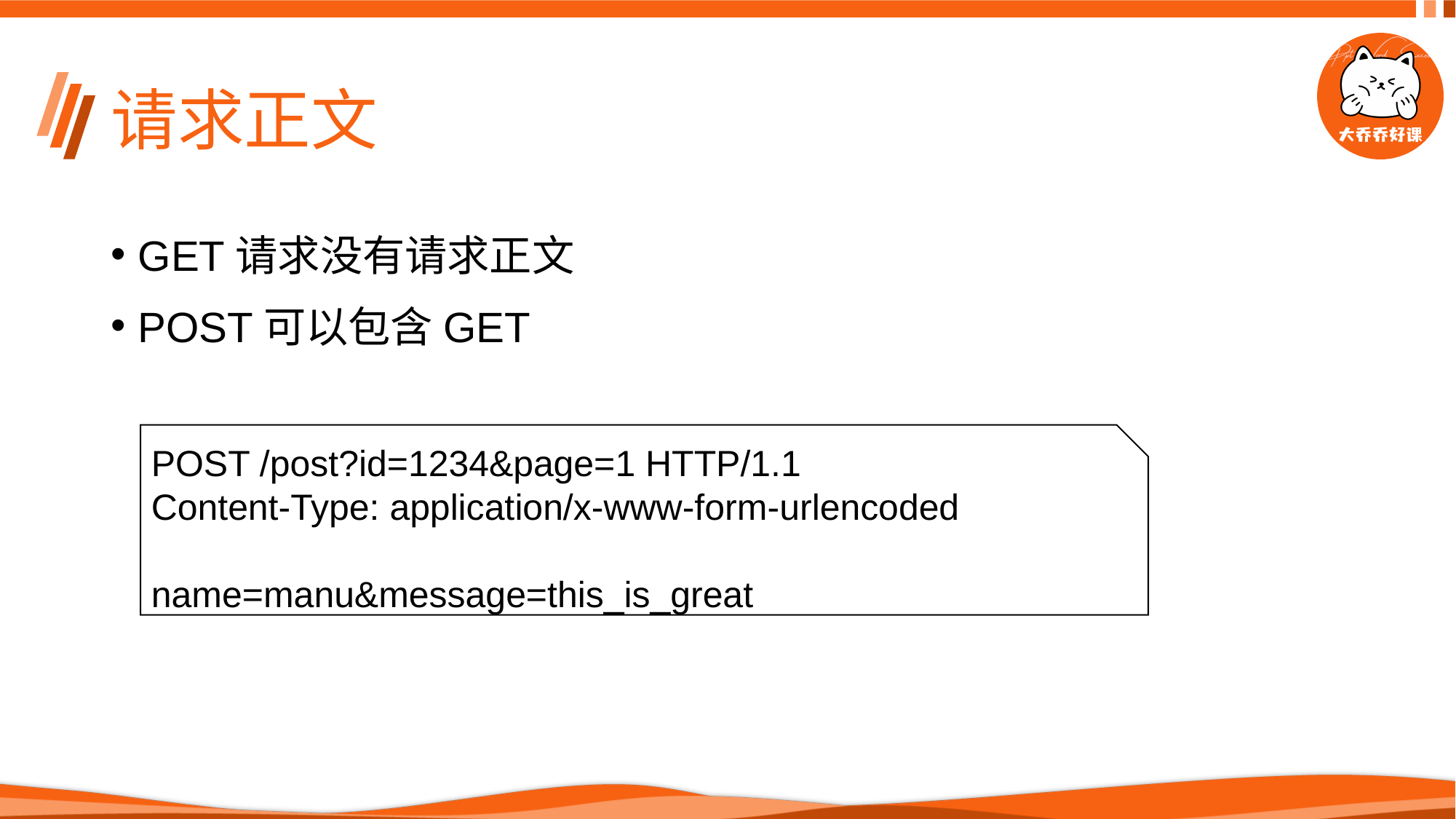

# 请求正文
GET请求没有请求正文
POST可以包含GET
POST /post?id=1234&page=1 HTTP/1.1
Content-Type: application/x-www-form-urlencoded

name=manu&message=this_is_great